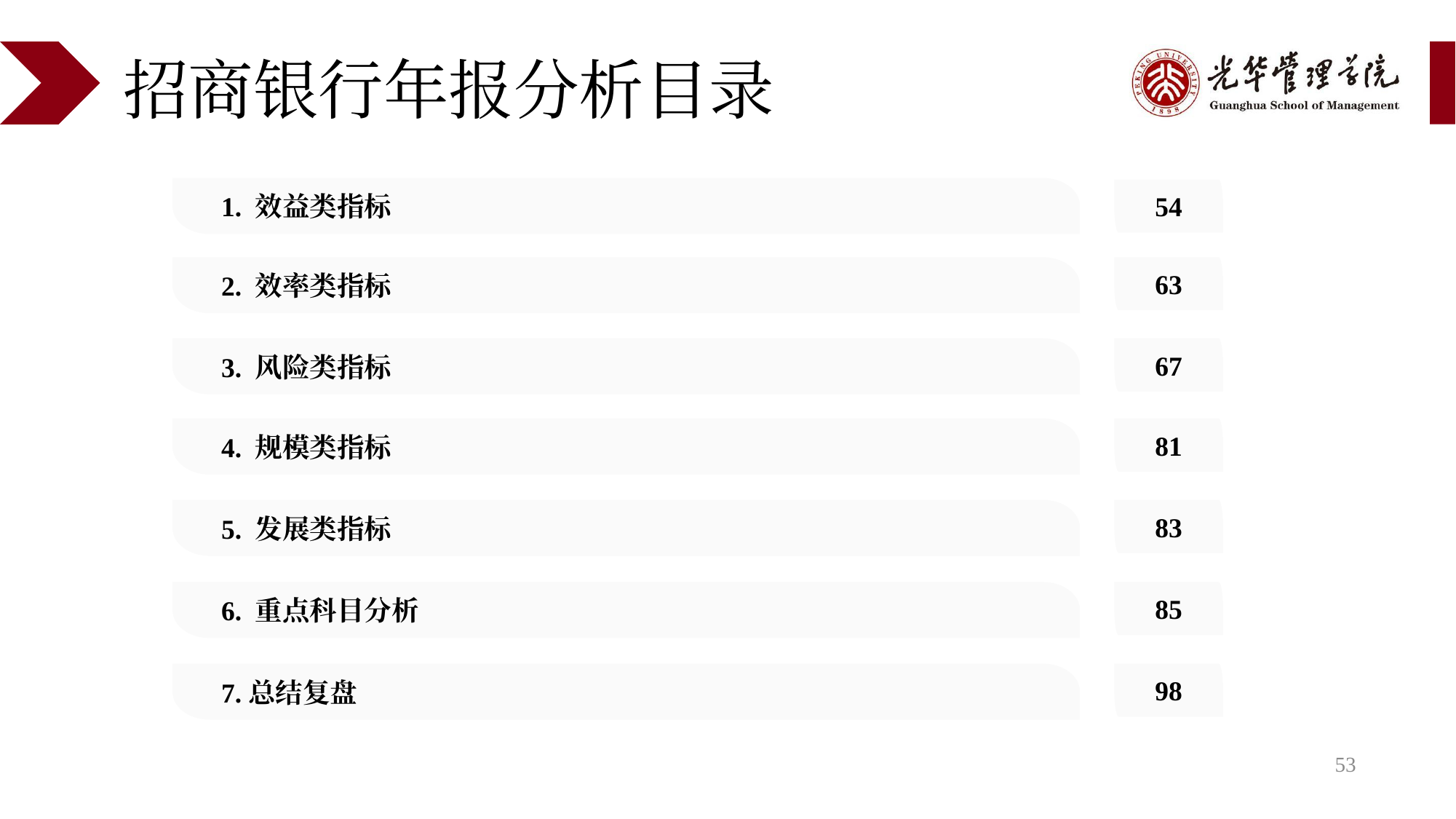

# 招商银行年报分析目录
1. 效益类指标
54
2. 效率类指标
63
3. 风险类指标
67
4. 规模类指标
81
5. 发展类指标
83
6. 重点科目分析
85
7.总结复盘
98
53